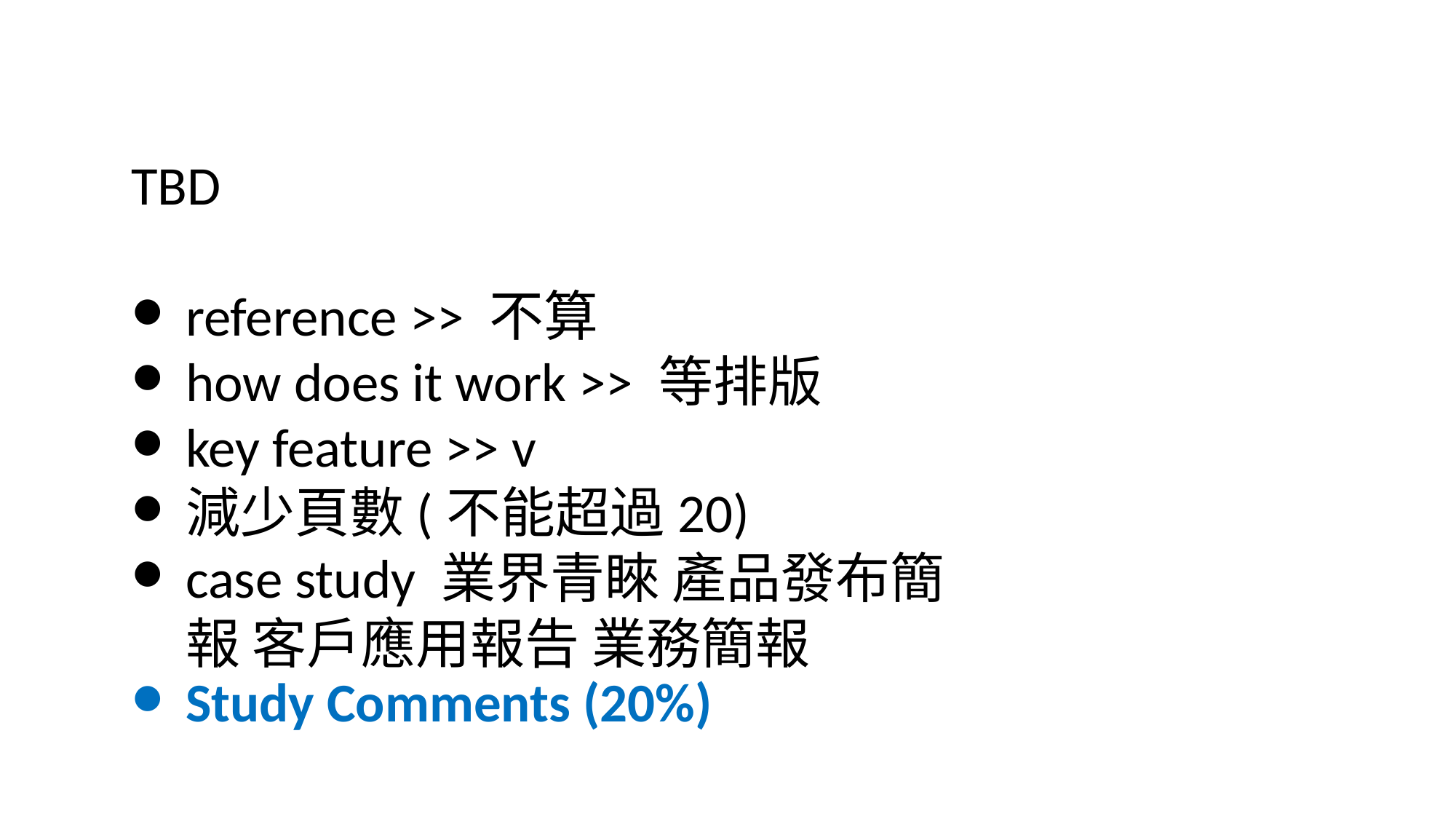

TBD

reference >> 不算
how does it work >> 等排版
key feature >> v
減少頁數(不能超過20)
case study 業界青睞 產品發布簡報 客戶應用報告 業務簡報
Study Comments (20%)